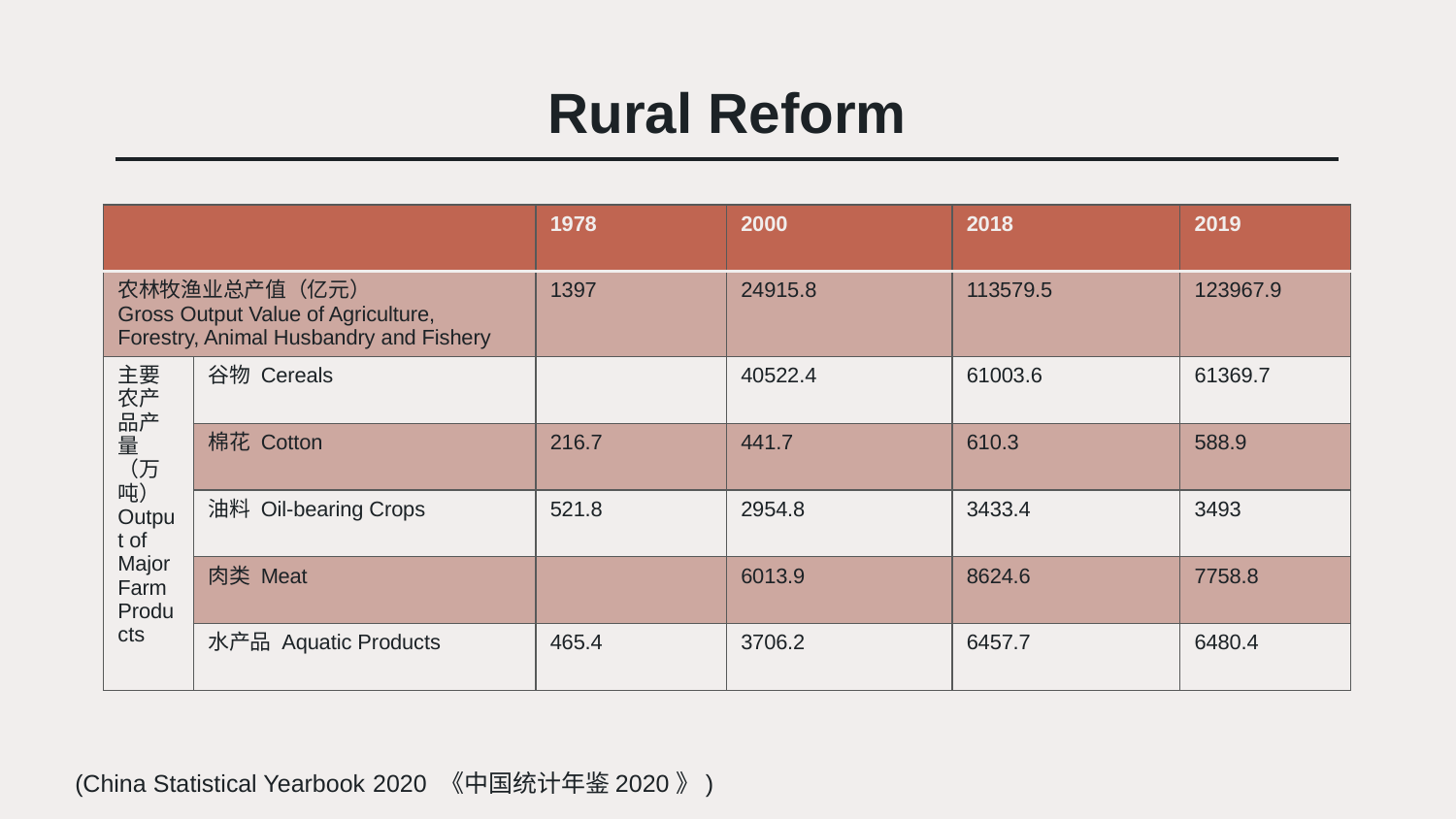

# Rural Reform
|  |  | 1978 | 2000 | 2018 | 2019 |
| --- | --- | --- | --- | --- | --- |
| 农林牧渔业总产值（亿元） Gross Output Value of Agriculture, Forestry, Animal Husbandry and Fishery |  | 1397 | 24915.8 | 113579.5 | 123967.9 |
| 主要农产品产量（万吨） Output of Major Farm Products | 谷物 Cereals |  | 40522.4 | 61003.6 | 61369.7 |
|  | 棉花 Cotton | 216.7 | 441.7 | 610.3 | 588.9 |
|  | 油料 Oil-bearing Crops | 521.8 | 2954.8 | 3433.4 | 3493 |
|  | 肉类 Meat |  | 6013.9 | 8624.6 | 7758.8 |
|  | 水产品 Aquatic Products | 465.4 | 3706.2 | 6457.7 | 6480.4 |

(China Statistical Yearbook 2020 《中国统计年鉴2020》)